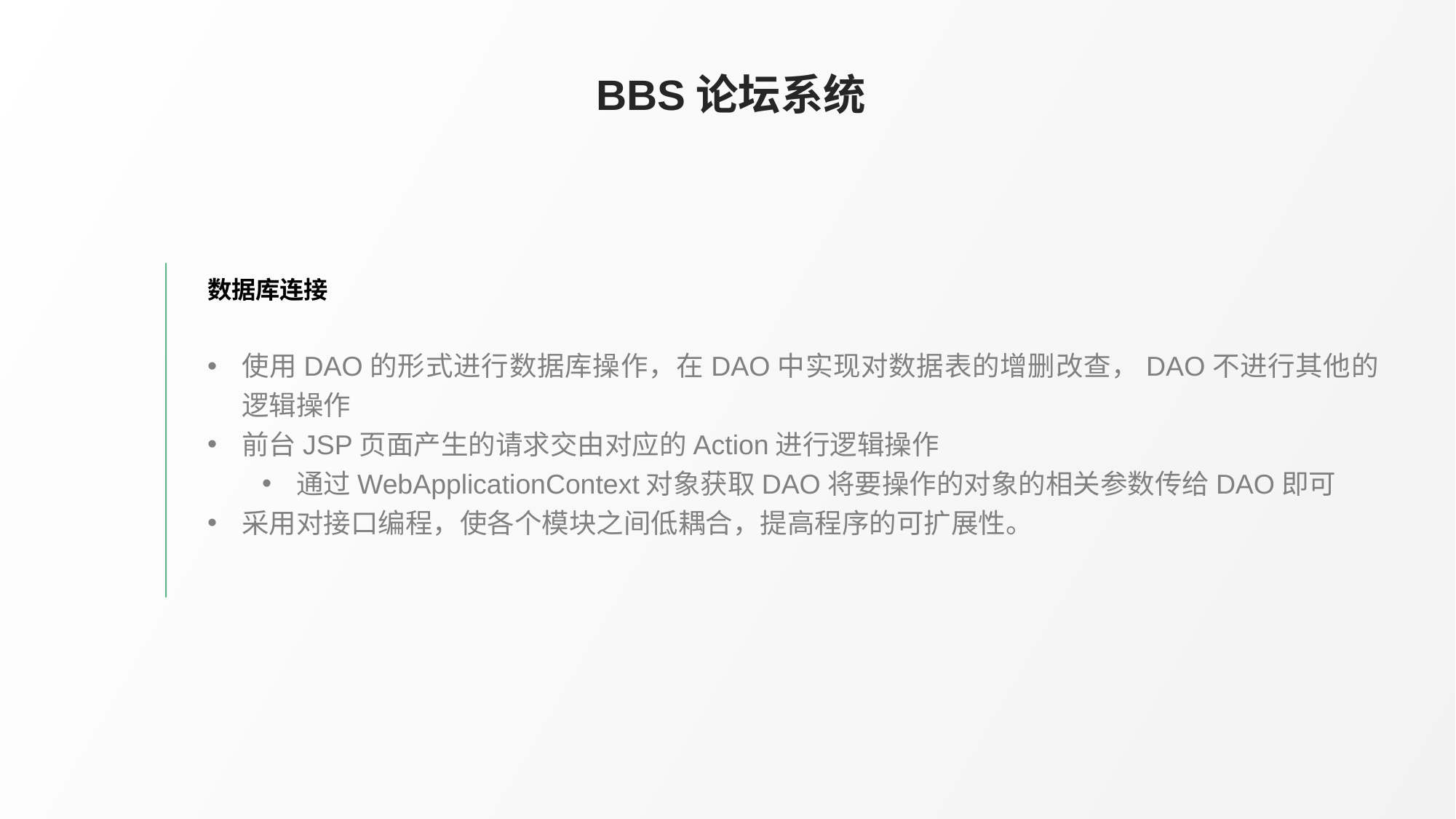

BBS论坛系统
数据库连接
使用DAO的形式进行数据库操作，在DAO中实现对数据表的增删改查，DAO不进行其他的逻辑操作
前台JSP页面产生的请求交由对应的Action进行逻辑操作
通过WebApplicationContext对象获取DAO将要操作的对象的相关参数传给DAO即可
采用对接口编程，使各个模块之间低耦合，提高程序的可扩展性。